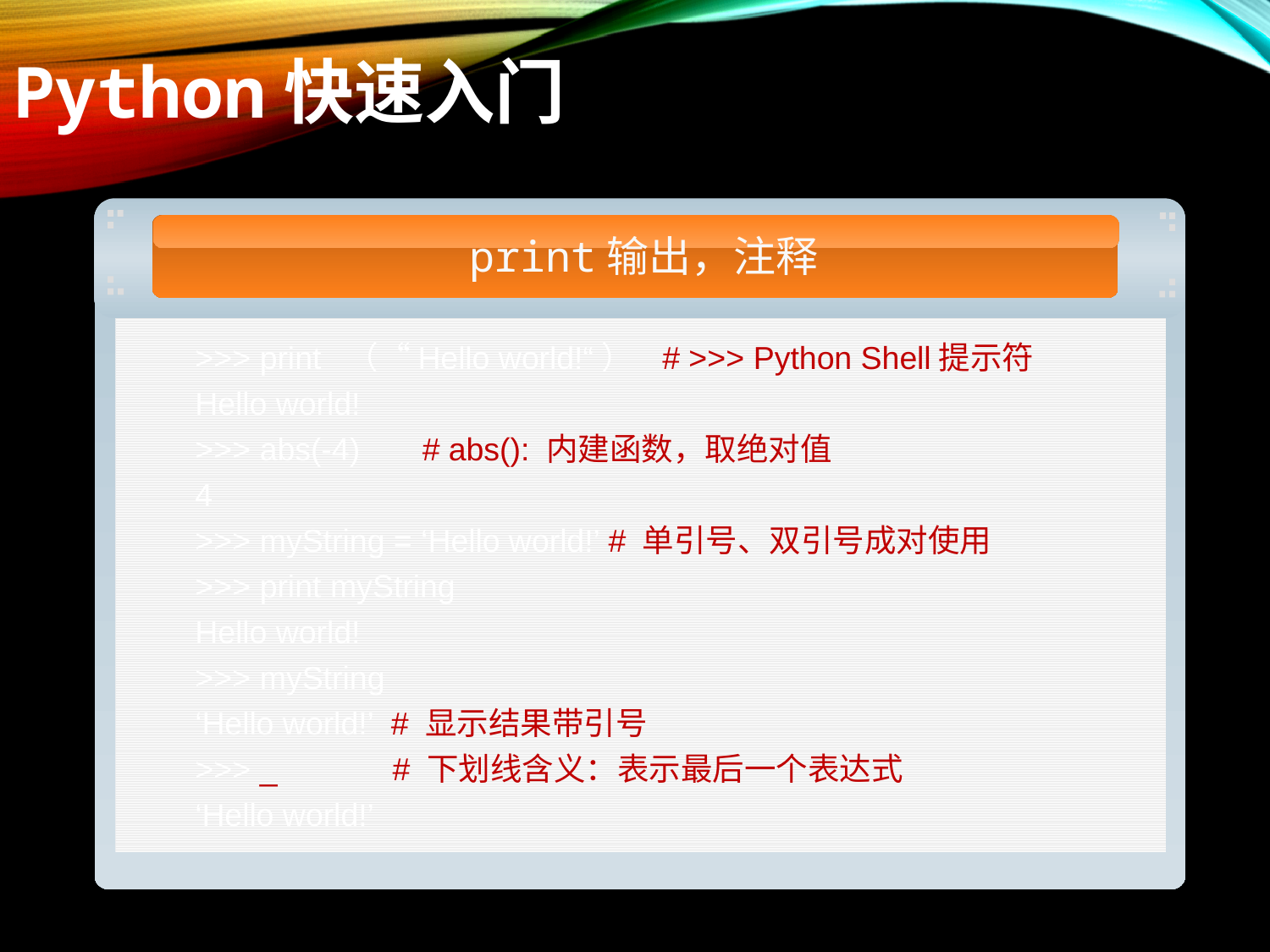

# Python快速入门

print输出，注释

>>> print  （“Hello world!“）   # >>> Python Shell提示符
Hello world!
>>> abs(-4)       # abs(): 内建函数，取绝对值
4
>>> myString = ‘Hello world!’ # 单引号、双引号成对使用
>>> print myString
Hello world!
>>> myString
‘Hello world!’  # 显示结果带引号
>>> _             # 下划线含义：表示最后一个表达式
‘Hello world!’